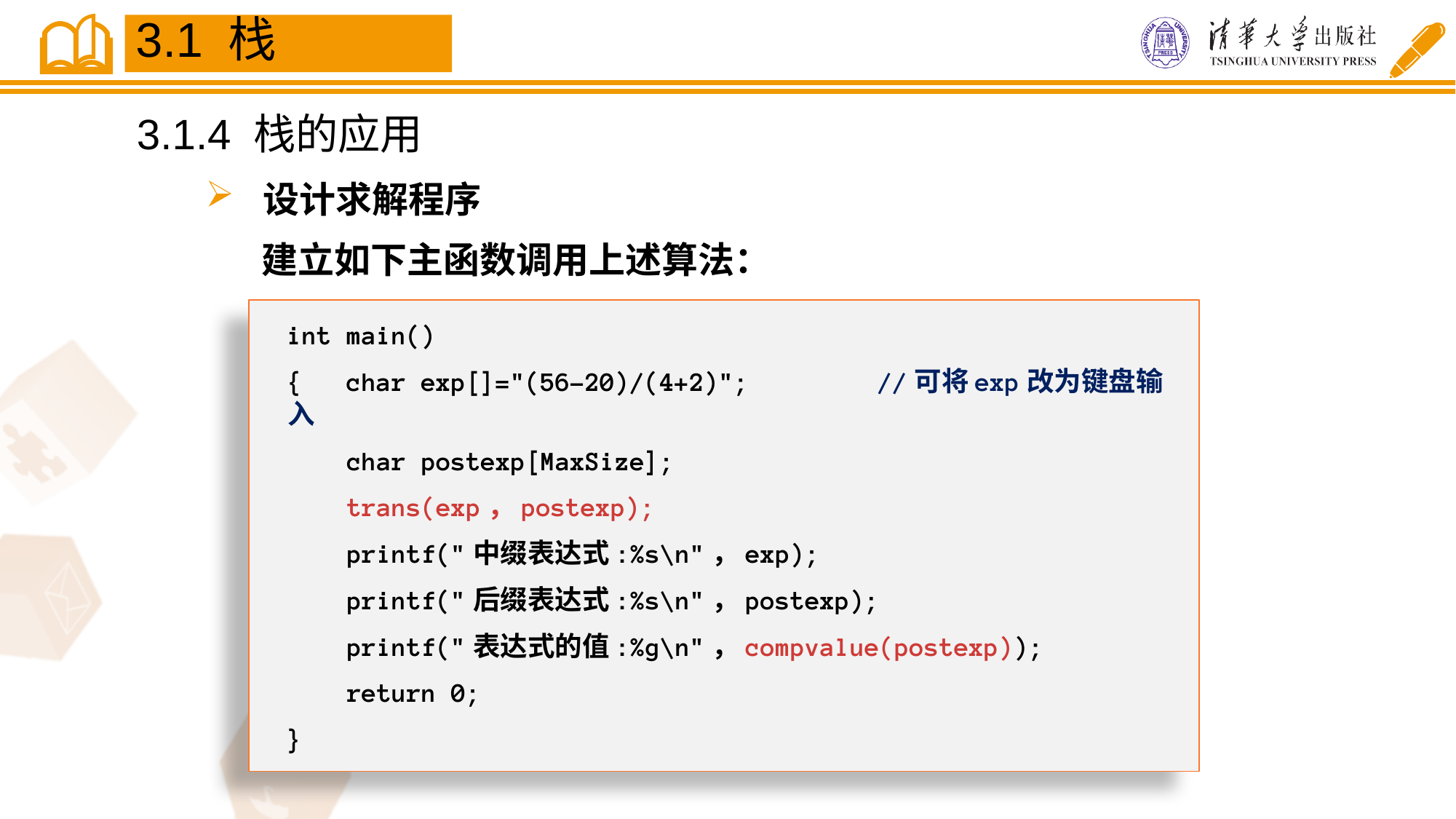

3.1 栈
3.1.4 栈的应用
 设计求解程序
建立如下主函数调用上述算法：
int main()
{   char exp[]="(56-20)/(4+2)";	   //可将exp改为键盘输入
    char postexp[MaxSize];
    trans(exp，postexp);
    printf("中缀表达式:%s\n"，exp);
    printf("后缀表达式:%s\n"，postexp);
    printf("表达式的值:%g\n"，compvalue(postexp));
    return 0;
}